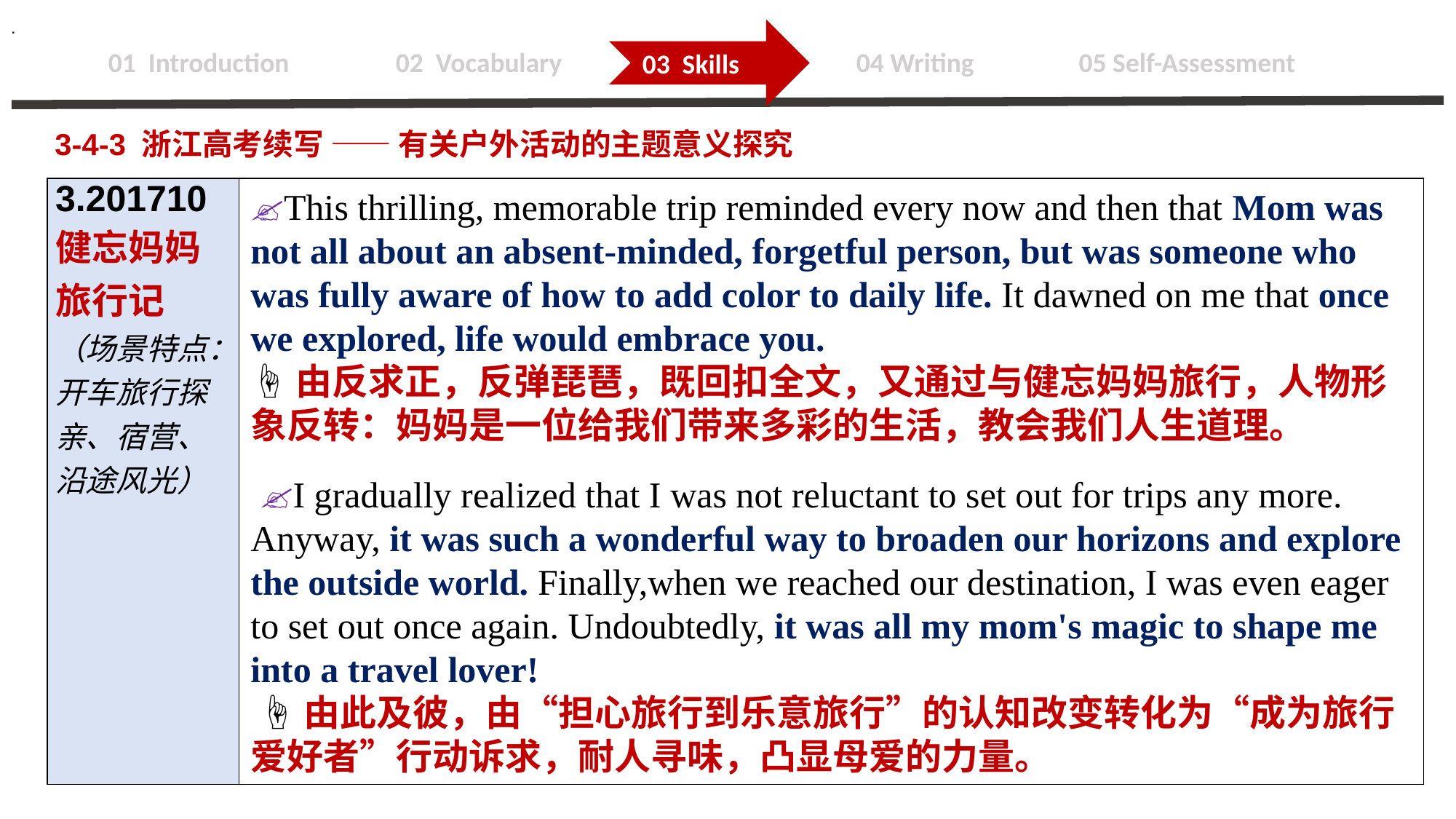

.
03  Skills
   01  Introduction             02  Vocabulary               03  Skills                 04 Writing                 05 Self-Assessment
3-4-3 浙江高考续写 —— 有关户外活动的主题意义探究
| 3.201710 健忘妈妈旅行记 （场景特点：开车旅行探亲、宿营、沿途风光） |  |
| --- | --- |
✍This thrilling, memorable trip reminded every now and then that Mom was not all about an absent-minded, forgetful person, but was someone who was fully aware of how to add color to daily life. It dawned on me that once we explored, life would embrace you.
☝由反求正，反弹琵琶，既回扣全文，又通过与健忘妈妈旅行，人物形象反转：妈妈是一位给我们带来多彩的生活，教会我们人生道理。

 ✍I gradually realized that I was not reluctant to set out for trips any more. Anyway, it was such a wonderful way to broaden our horizons and explore the outside world. Finally,when we reached our destination, I was even eager to set out once again. Undoubtedly, it was all my mom's magic to shape me into a travel lover!
 ☝由此及彼，由“担心旅行到乐意旅行”的认知改变转化为“成为旅行爱好者”行动诉求，耐人寻味，凸显母爱的力量。